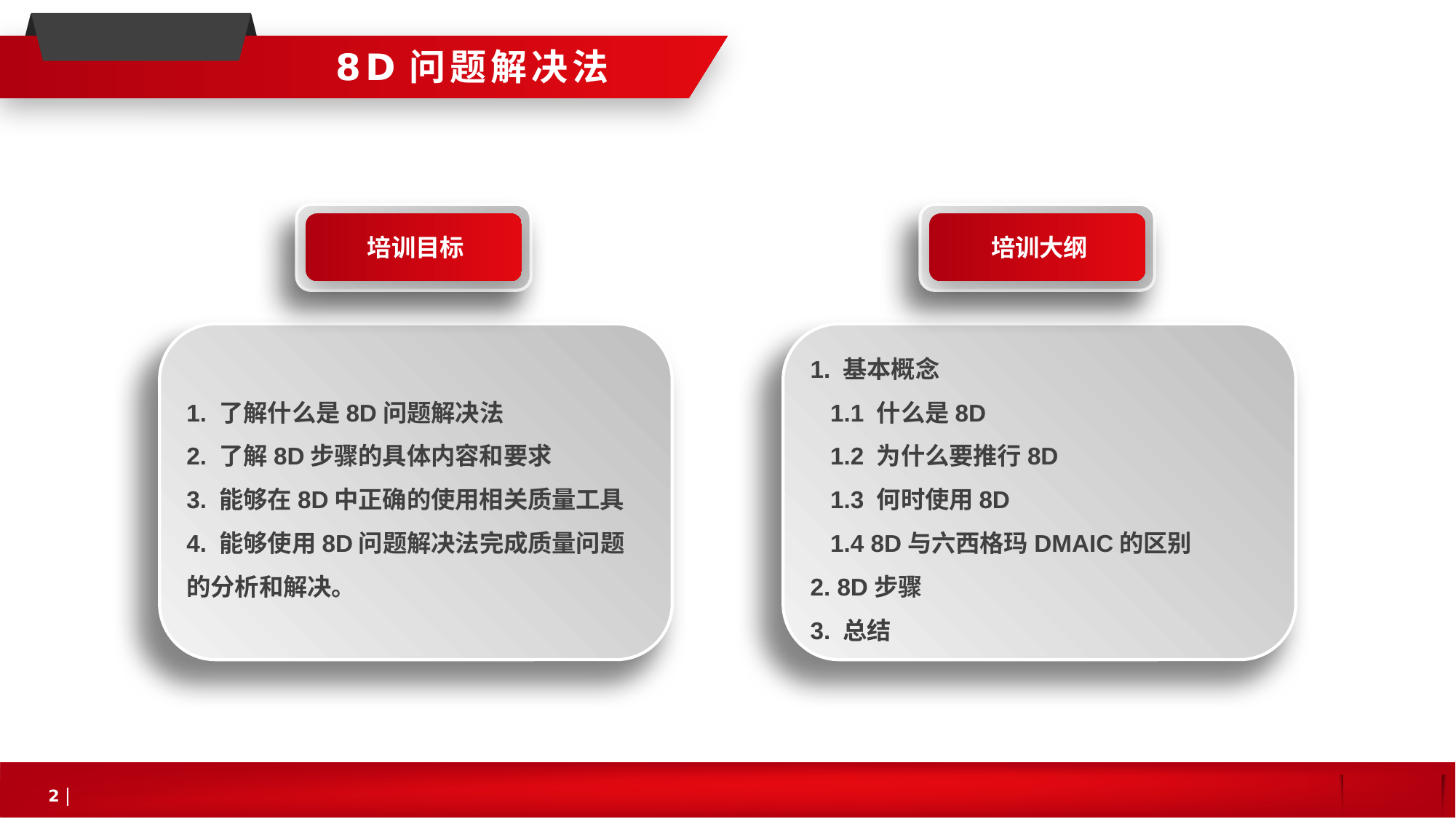

8D问题解决法

培训目标
1. 了解什么是8D问题解决法
2. 了解8D步骤的具体内容和要求
3. 能够在8D中正确的使用相关质量工具
4. 能够使用8D问题解决法完成质量问题的分析和解决。

培训大纲
1. 基本概念
   1.1 什么是8D
   1.2 为什么要推行8D
   1.3 何时使用8D
   1.4 8D与六西格玛DMAIC的区别
2. 8D步骤
3. 总结